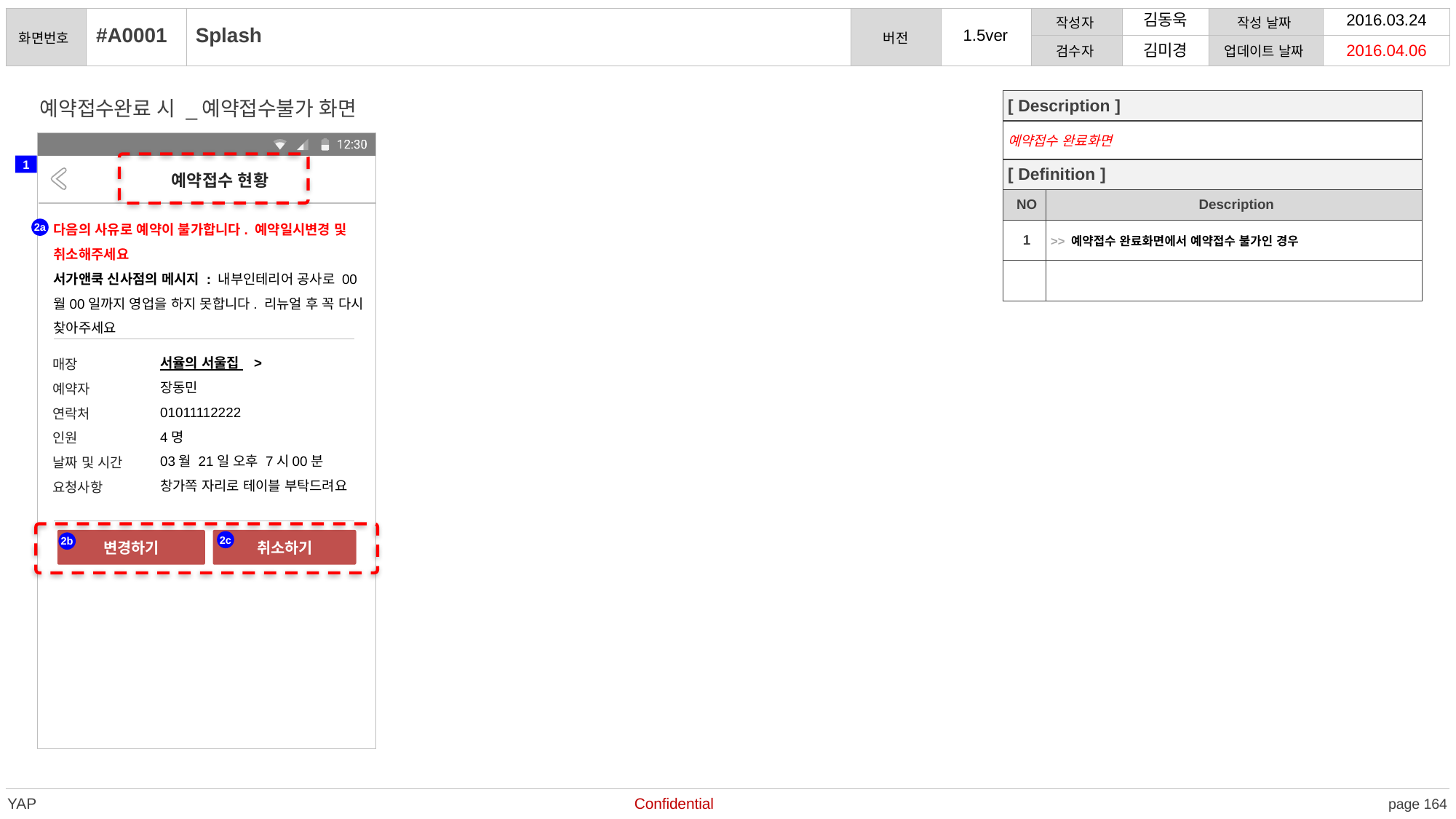

김동욱
2016.03.24
#A0001
Splash

2016.04.06
김미경
예약접수완료 시 _예약접수불가 화면
| [ Description ] |  |
| --- | --- |
| 예약접수 완료화면 |  |
| [ Definition ] |  |
| NO | Description |
| 1 | >> 예약접수 완료화면에서 예약접수 불가인 경우 |
|  |  |

Status bar
예약접수 현황

1

다음의 사유로 예약이 불가합니다. 예약일시변경 및 취소해주세요
서가앤쿡 신사점의 메시지 : 내부인테리어 공사로 00월00일까지 영업을 하지 못합니다. 리뉴얼 후 꼭 다시 찾아주세요
2a
서율의 서울집   >
장동민
01011112222
4명
03월 21일 오후 7시00분
창가쪽 자리로 테이블 부탁드려요
매장
예약자
연락처
인원
날짜 및 시간
요청사항

변경하기
취소하기
2c
2b